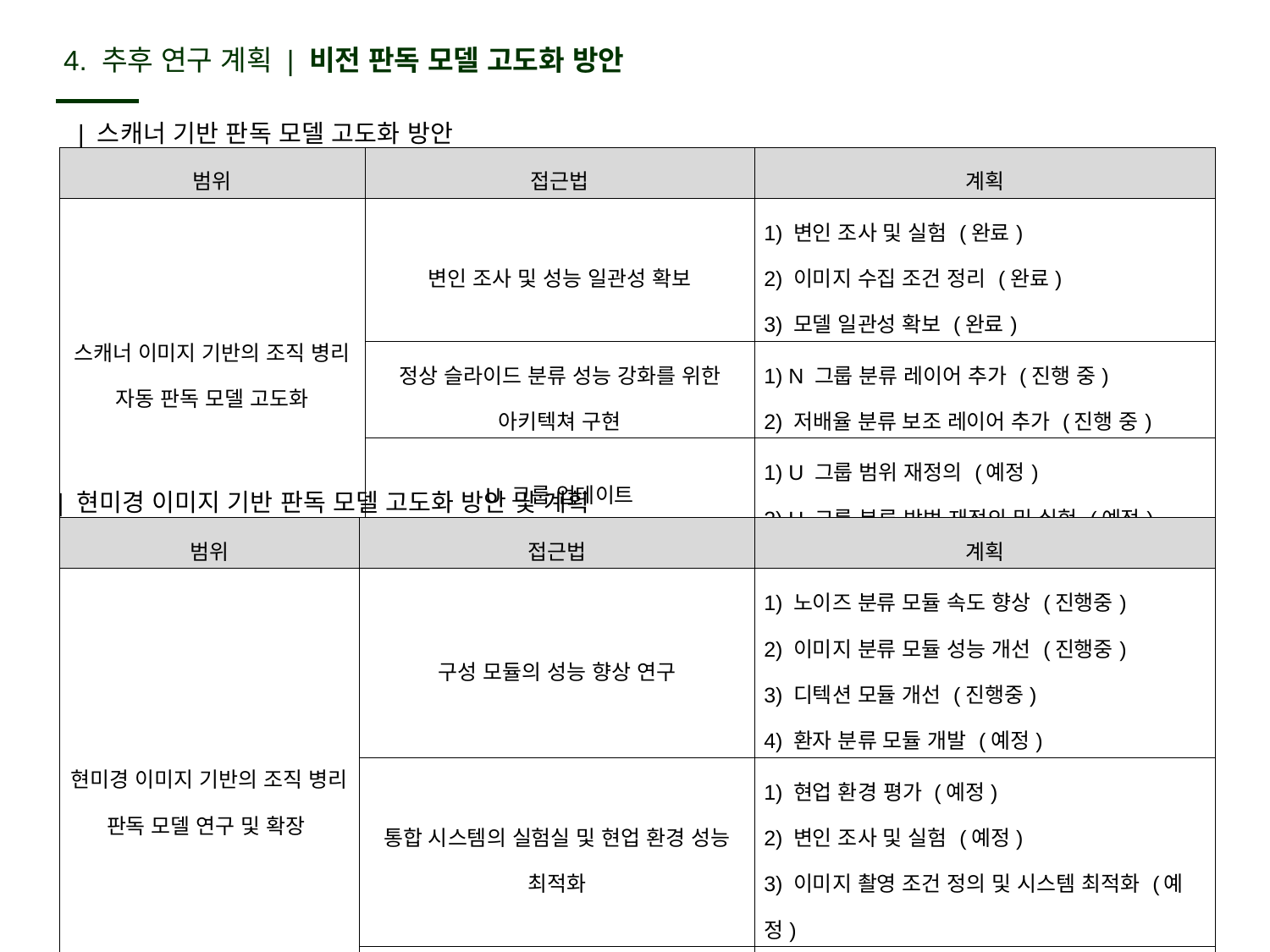

4. 추후 연구 계획 | 비전 판독 모델 고도화 방안
| 스캐너 기반 판독 모델 고도화 방안
| 범위 | 접근법 | 계획 |
| --- | --- | --- |
| 스캐너 이미지 기반의 조직 병리 자동 판독 모델 고도화 | 변인 조사 및 성능 일관성 확보 | 1) 변인 조사 및 실험 (완료) 2) 이미지 수집 조건 정리 (완료) 3) 모델 일관성 확보 (완료) |
|  | 정상 슬라이드 분류 성능 강화를 위한 아키텍쳐 구현 | 1) N 그룹 분류 레이어 추가 (진행 중) 2) 저배율 분류 보조 레이어 추가 (진행 중) |
|  | U 그룹 업데이트 | 1) U 그룹 범위 재정의 (예정) 2) U 그룹 분류 방법 재정의 및 실험 (예정) |
| 현미경 이미지 기반 판독 모델 고도화 방안 및 계획
| 범위 | 접근법 | 계획 |
| --- | --- | --- |
| 현미경 이미지 기반의 조직 병리 판독 모델 연구 및 확장 | 구성 모듈의 성능 향상 연구 | 1) 노이즈 분류 모듈 속도 향상 (진행중) 2) 이미지 분류 모듈 성능 개선 (진행중) 3) 디텍션 모듈 개선 (진행중) 4) 환자 분류 모듈 개발 (예정) |
|  | 통합 시스템의 실험실 및 현업 환경 성능 최적화 | 1) 현업 환경 평가 (예정) 2) 변인 조사 및 실험 (예정) 3) 이미지 촬영 조건 정의 및 시스템 최적화 (예정) |
|  | 대상 장기 범위 확장 | 1) FNA thyroid 슬라이드 |